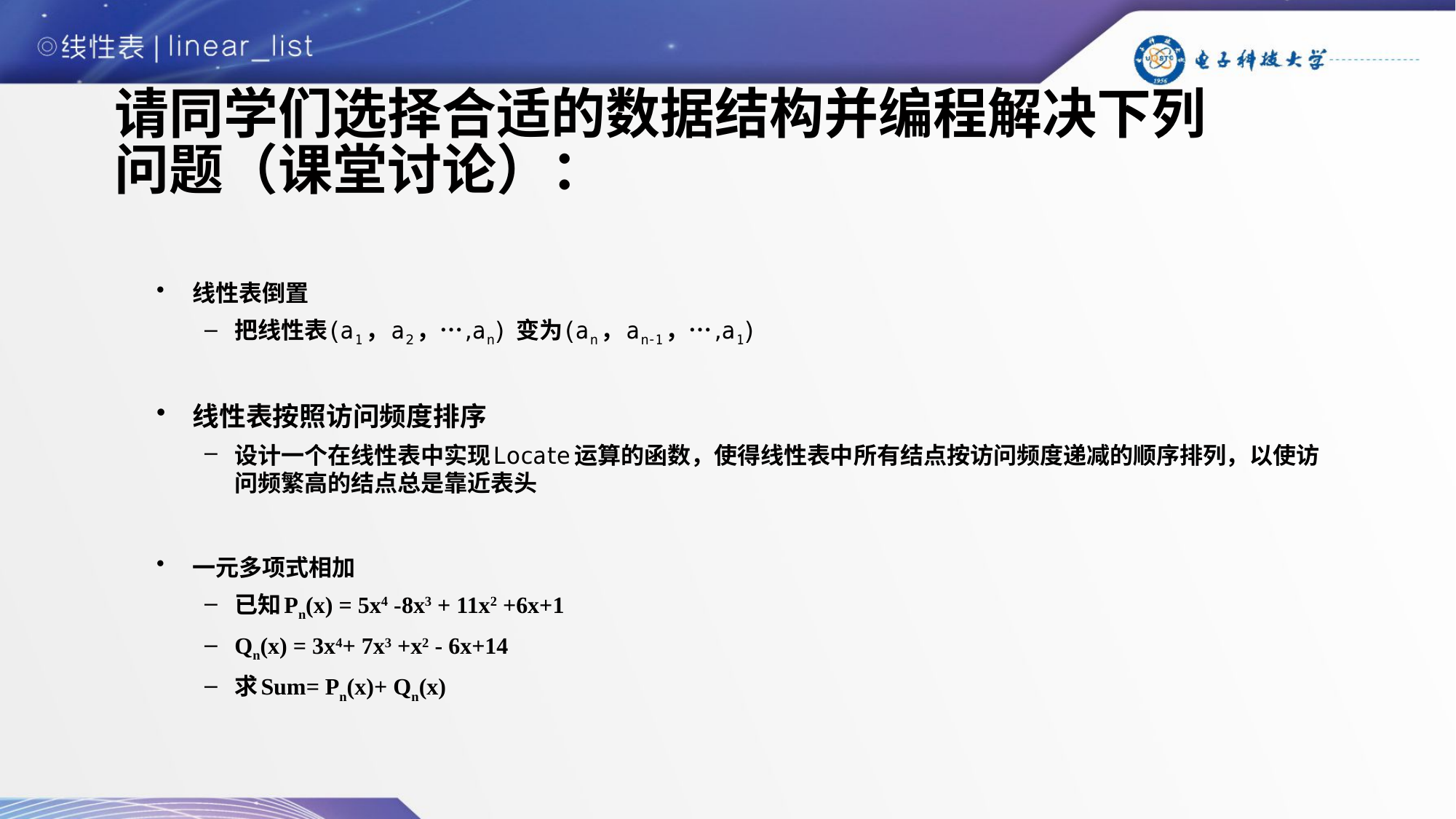

# 请同学们选择合适的数据结构并编程解决下列问题（课堂讨论）：
线性表倒置
把线性表(a1，a2，…,an) 变为(an，an-1，…,a1)

线性表按照访问频度排序
设计一个在线性表中实现Locate运算的函数，使得线性表中所有结点按访问频度递减的顺序排列，以使访问频繁高的结点总是靠近表头

一元多项式相加
已知Pn(x) = 5x4 -8x3 + 11x2 +6x+1
Qn(x) = 3x4+ 7x3 +x2 - 6x+14
求Sum= Pn(x)+ Qn(x)